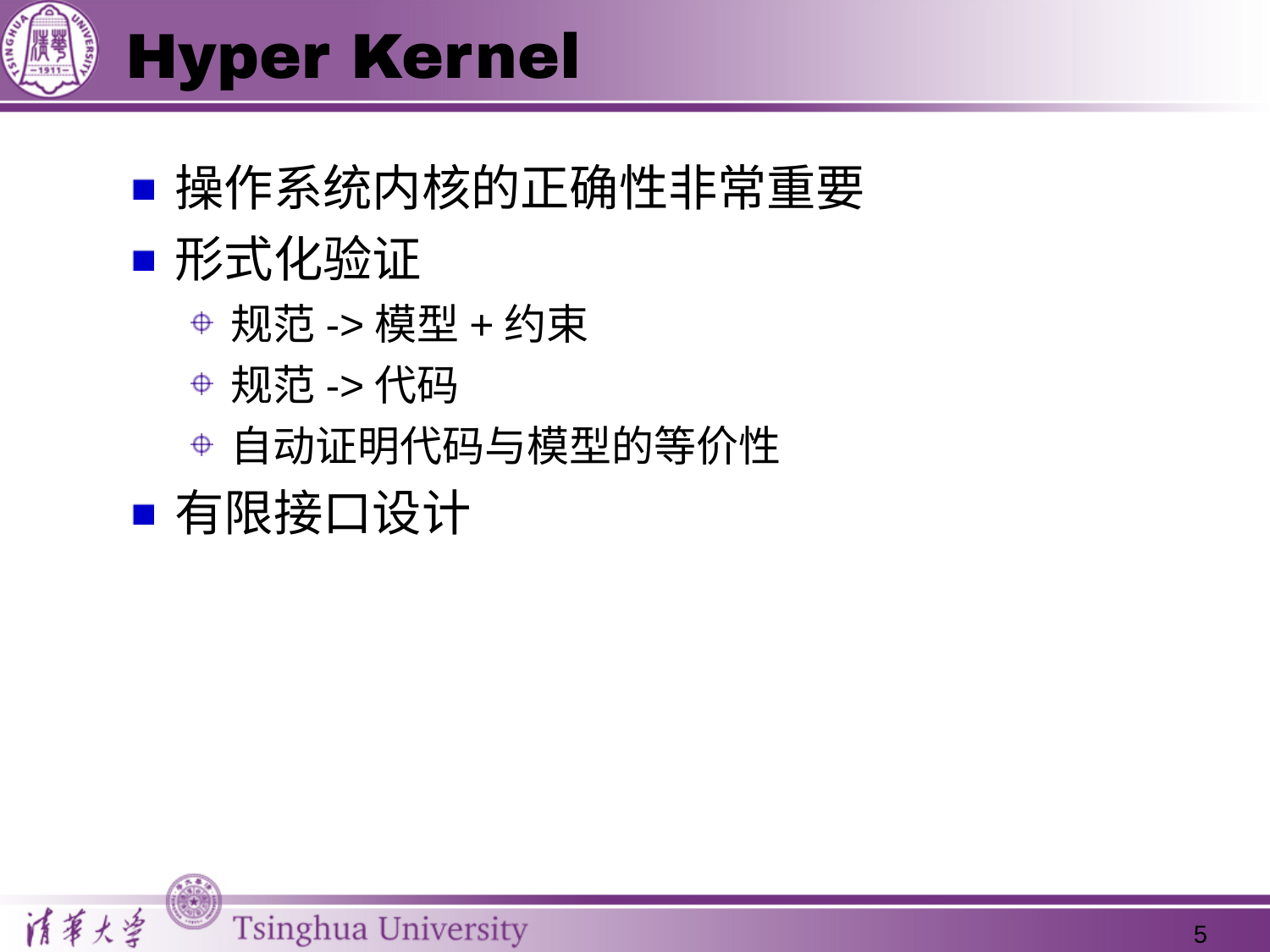

# Hyper Kernel
操作系统内核的正确性非常重要
形式化验证
规范->模型+约束
规范->代码
自动证明代码与模型的等价性
有限接口设计

5